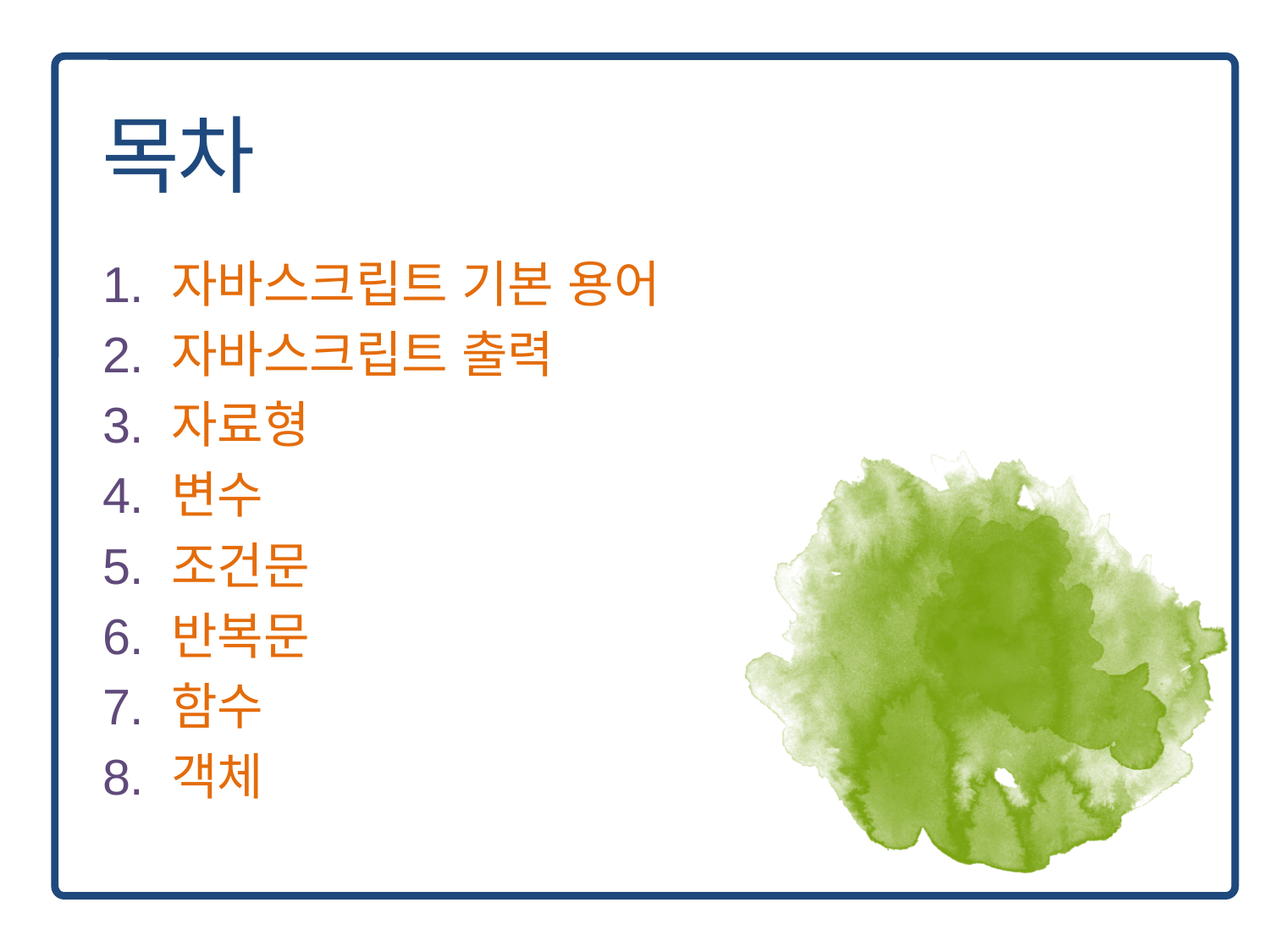

자바스크립트 기본 용어
자바스크립트 출력
자료형
변수
조건문
반복문
함수
객체